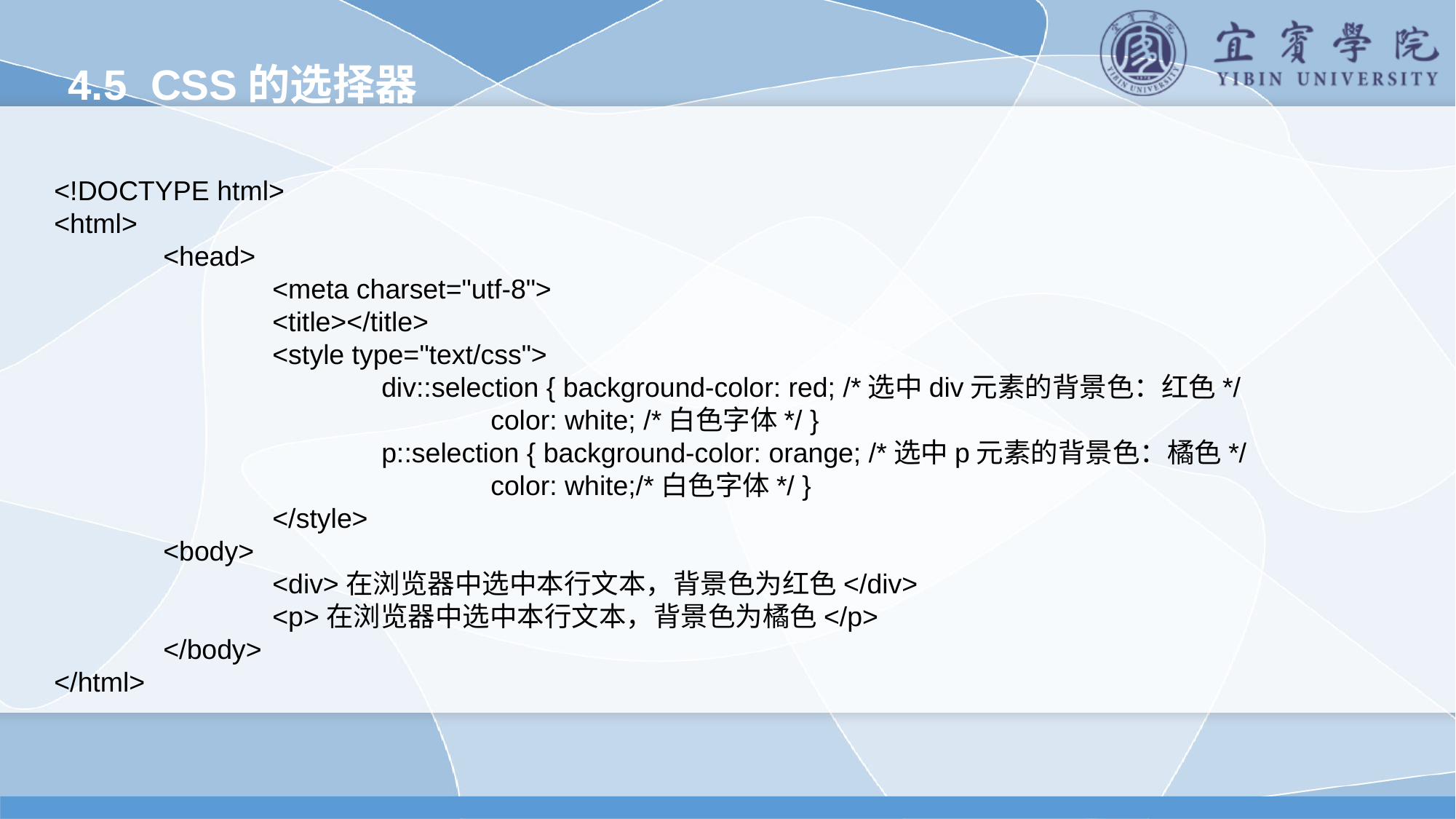

4.5  CSS的选择器
<!DOCTYPE html>
<html>
	<head>
		<meta charset="utf-8">
		<title></title>
		<style type="text/css">
			div::selection { background-color: red; /*选中div元素的背景色：红色*/
				color: white; /*白色字体*/ }
			p::selection { background-color: orange; /*选中p元素的背景色：橘色*/
				color: white;/*白色字体*/ }
		</style>
	<body>
		<div>在浏览器中选中本行文本，背景色为红色</div>
		<p>在浏览器中选中本行文本，背景色为橘色</p>
	</body>
</html>